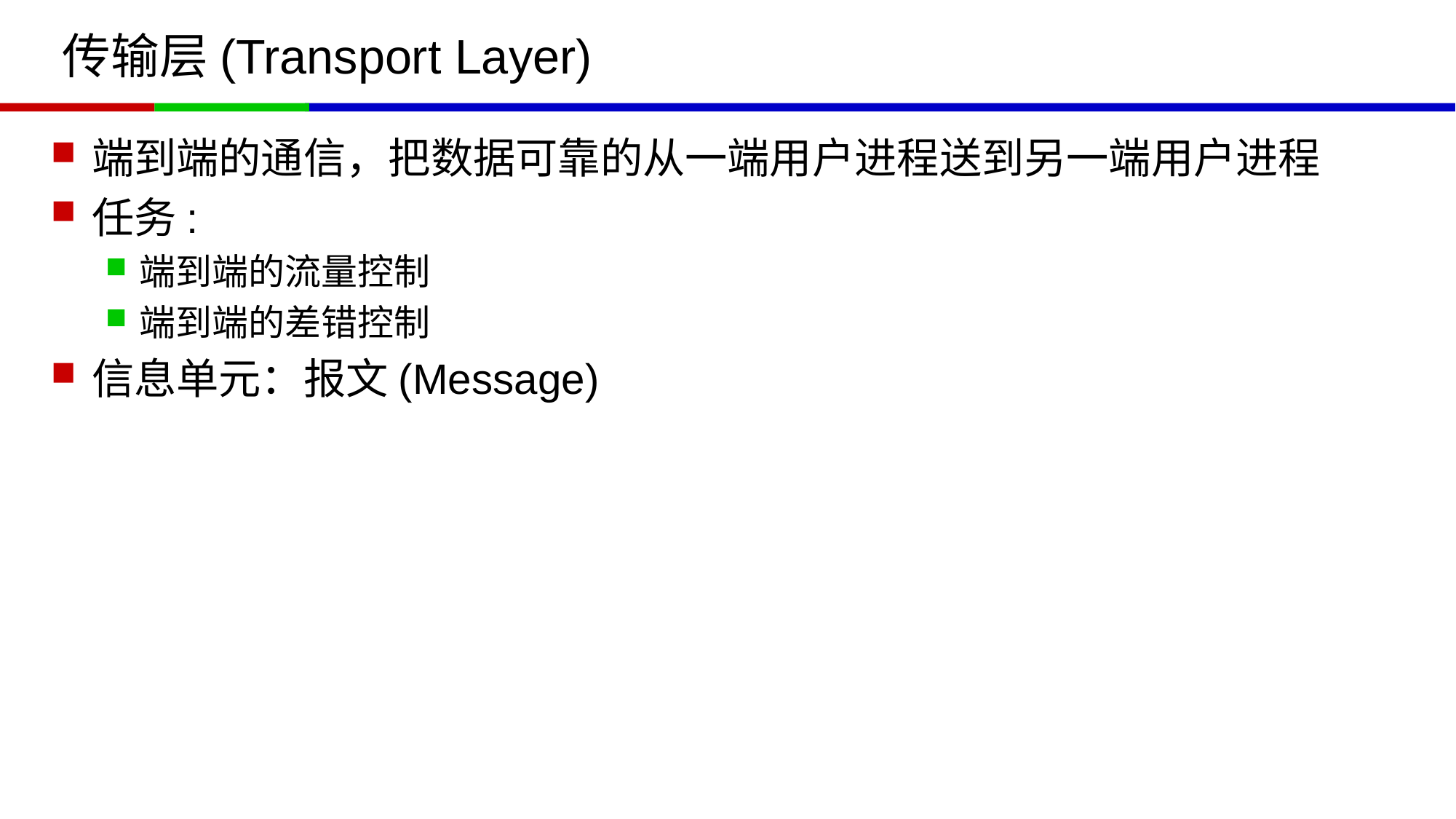

# 传输层(Transport Layer)
端到端的通信，把数据可靠的从一端用户进程送到另一端用户进程
任务:
端到端的流量控制
端到端的差错控制
信息单元：报文(Message)

36